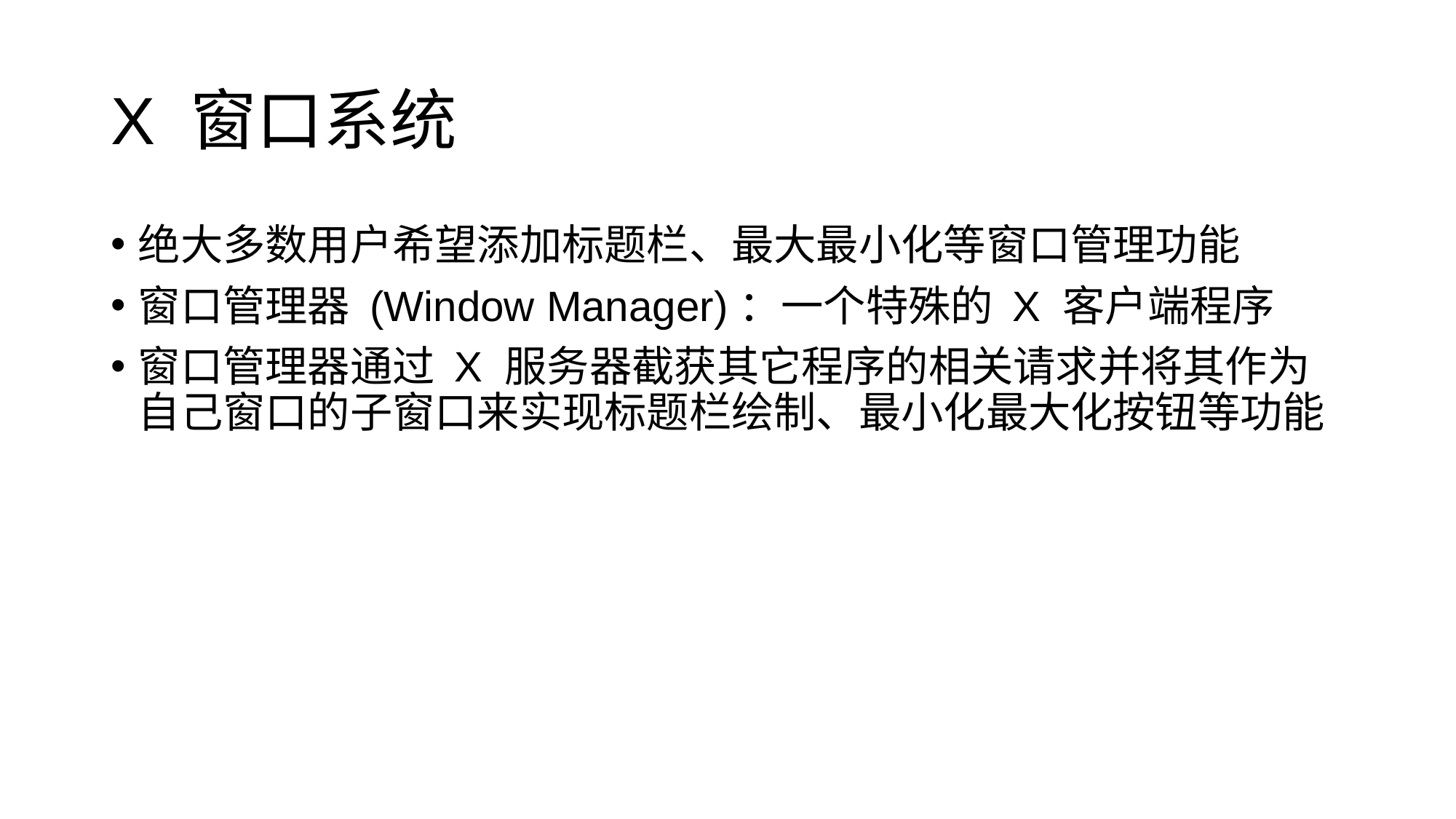

# X 窗口系统
绝大多数用户希望添加标题栏、最大最小化等窗口管理功能
窗口管理器 (Window Manager)：一个特殊的 X 客户端程序
窗口管理器通过 X 服务器截获其它程序的相关请求并将其作为自己窗口的子窗口来实现标题栏绘制、最小化最大化按钮等功能